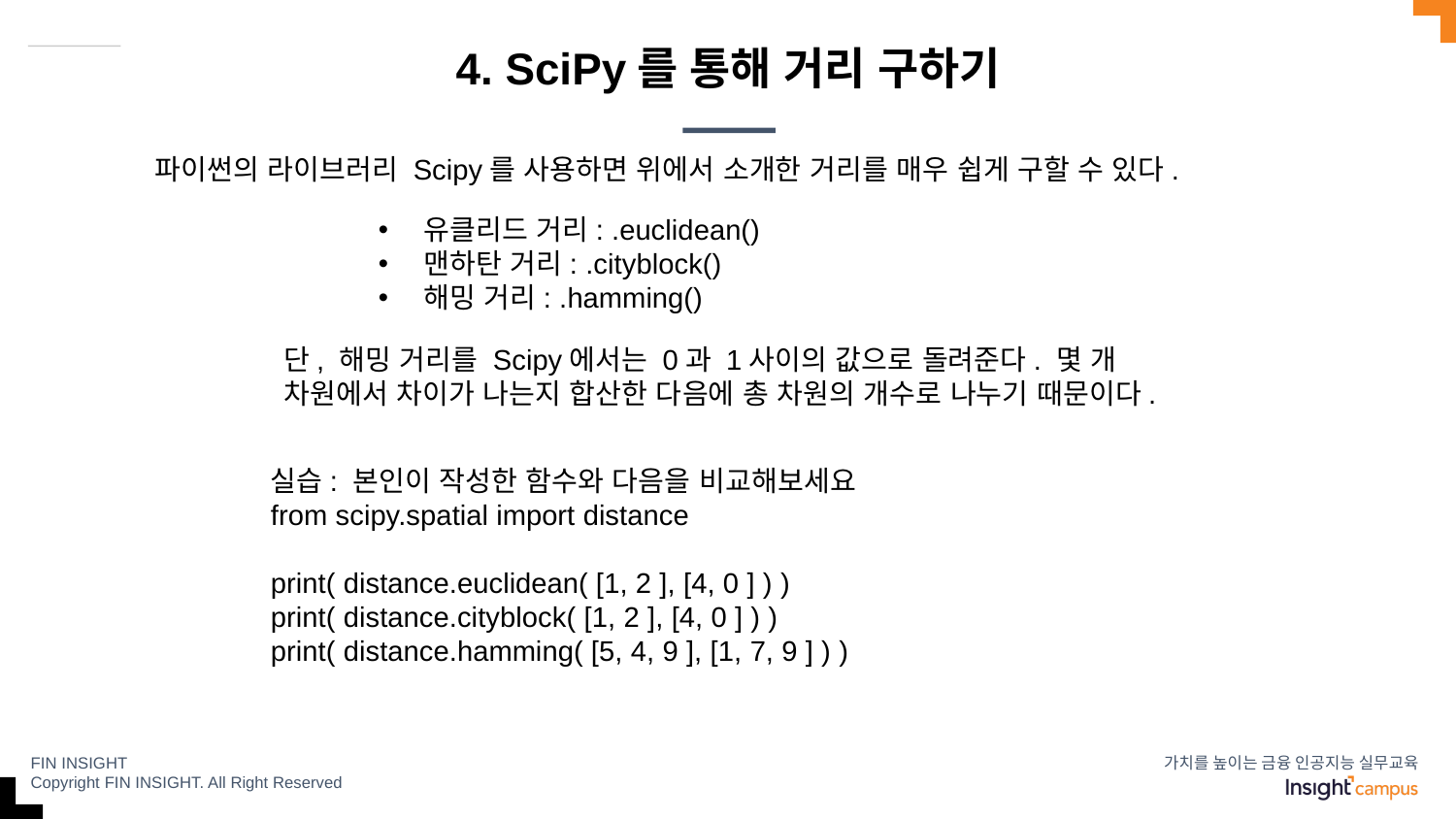

# 4. SciPy를 통해 거리 구하기
파이썬의 라이브러리 Scipy를 사용하면 위에서 소개한 거리를 매우 쉽게 구할 수 있다.
유클리드 거리: .euclidean()
맨하탄 거리: .cityblock()
해밍 거리: .hamming()
단, 해밍 거리를 Scipy에서는 0과 1사이의 값으로 돌려준다. 몇 개 차원에서 차이가 나는지 합산한 다음에 총 차원의 개수로 나누기 때문이다.
실습: 본인이 작성한 함수와 다음을 비교해보세요
from scipy.spatial import distance

print( distance.euclidean( [1, 2 ], [4, 0 ] ) )
print( distance.cityblock( [1, 2 ], [4, 0 ] ) )
print( distance.hamming( [5, 4, 9 ], [1, 7, 9 ] ) )